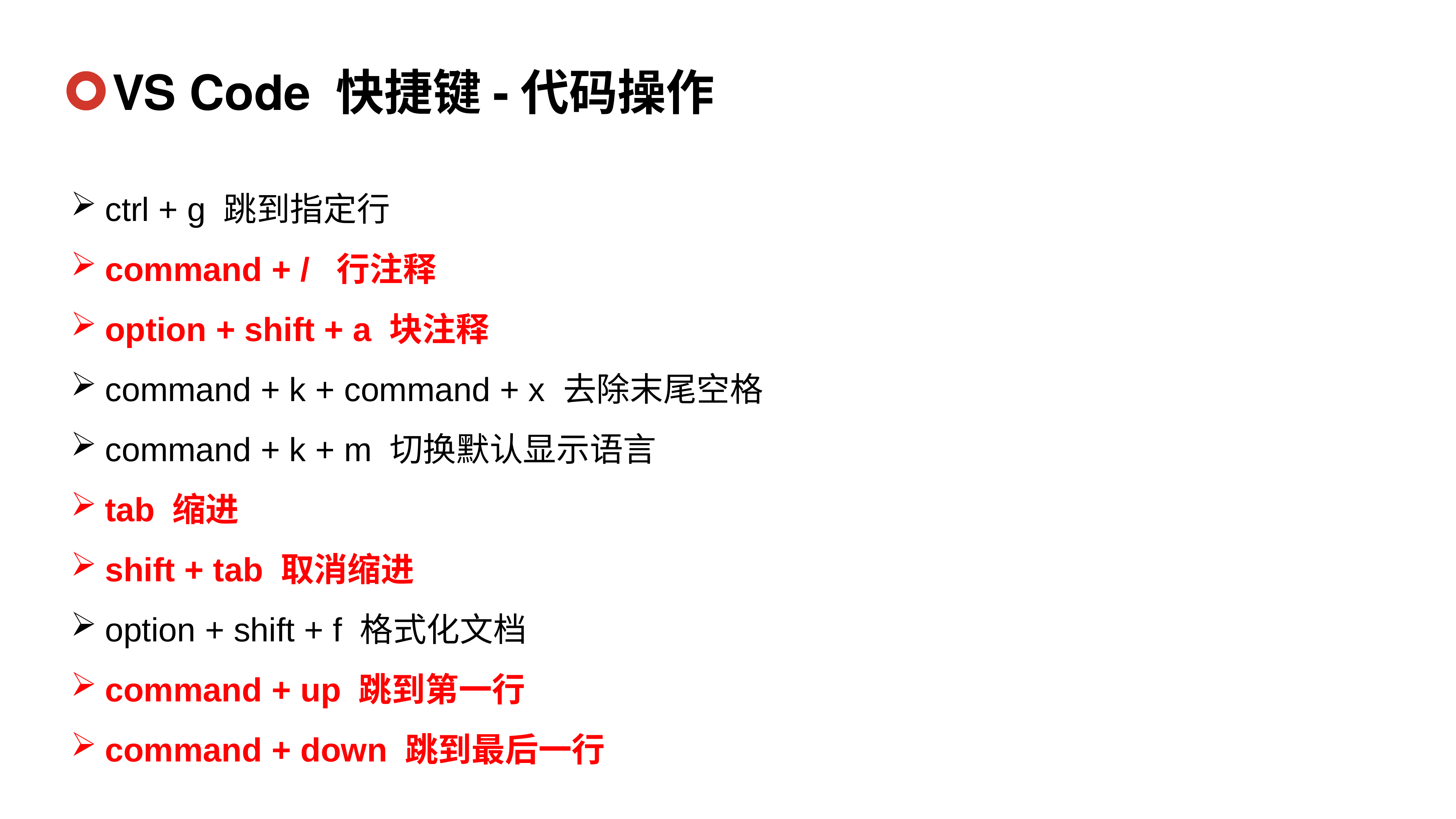

VS Code 快捷键-代码操作

ctrl + g 跳到指定行
command + /  行注释
option + shift + a 块注释
command + k + command + x 去除末尾空格
command + k + m 切换默认显示语言
tab 缩进
shift + tab 取消缩进
option + shift + f 格式化文档
command + up 跳到第一行
command + down 跳到最后一行